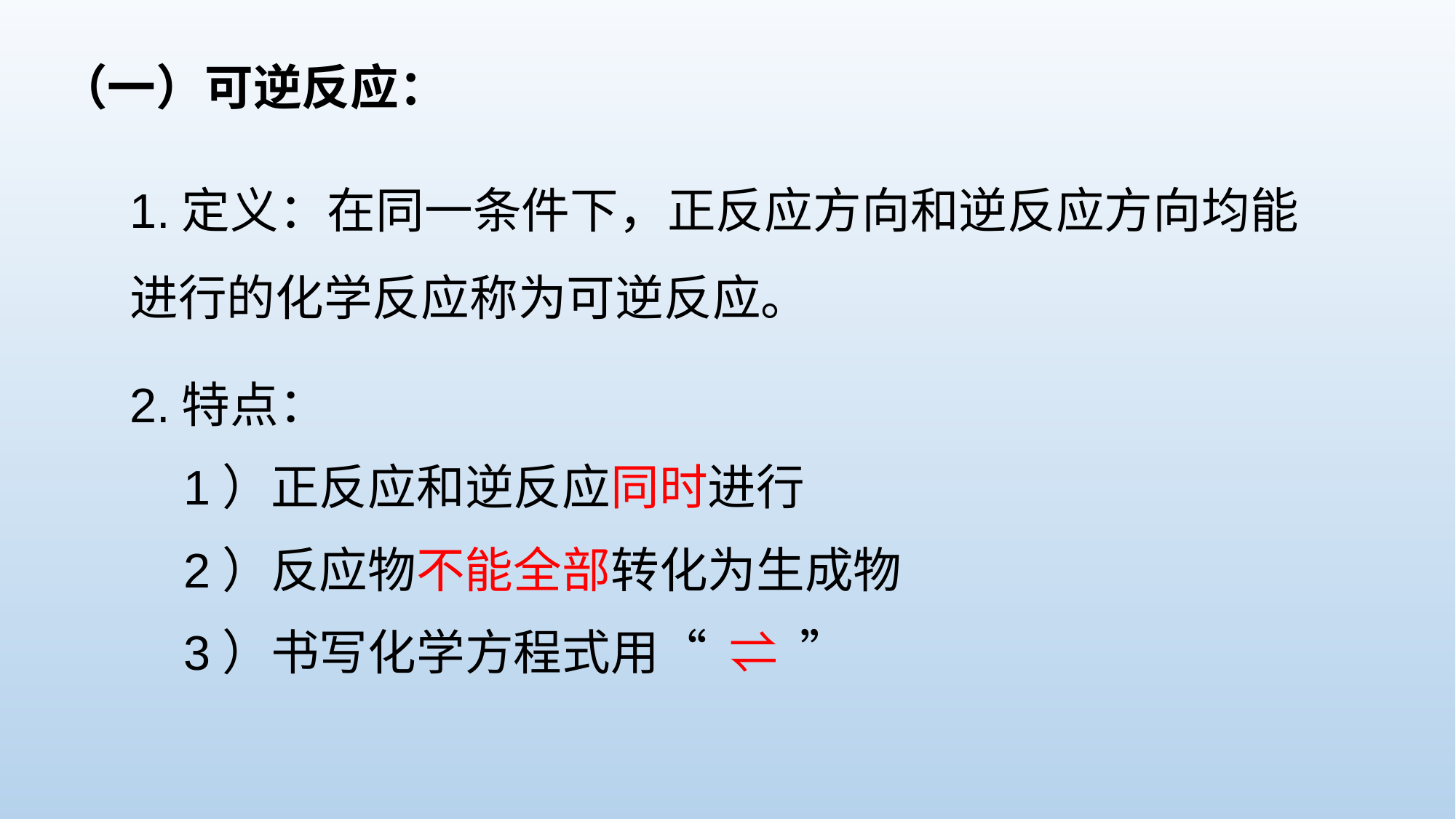

（一）可逆反应：
1.定义：在同一条件下，正反应方向和逆反应方向均能进行的化学反应称为可逆反应。
2.特点：
    1）正反应和逆反应同时进行
    2）反应物不能全部转化为生成物
    3）书写化学方程式用“  ⇌  ”